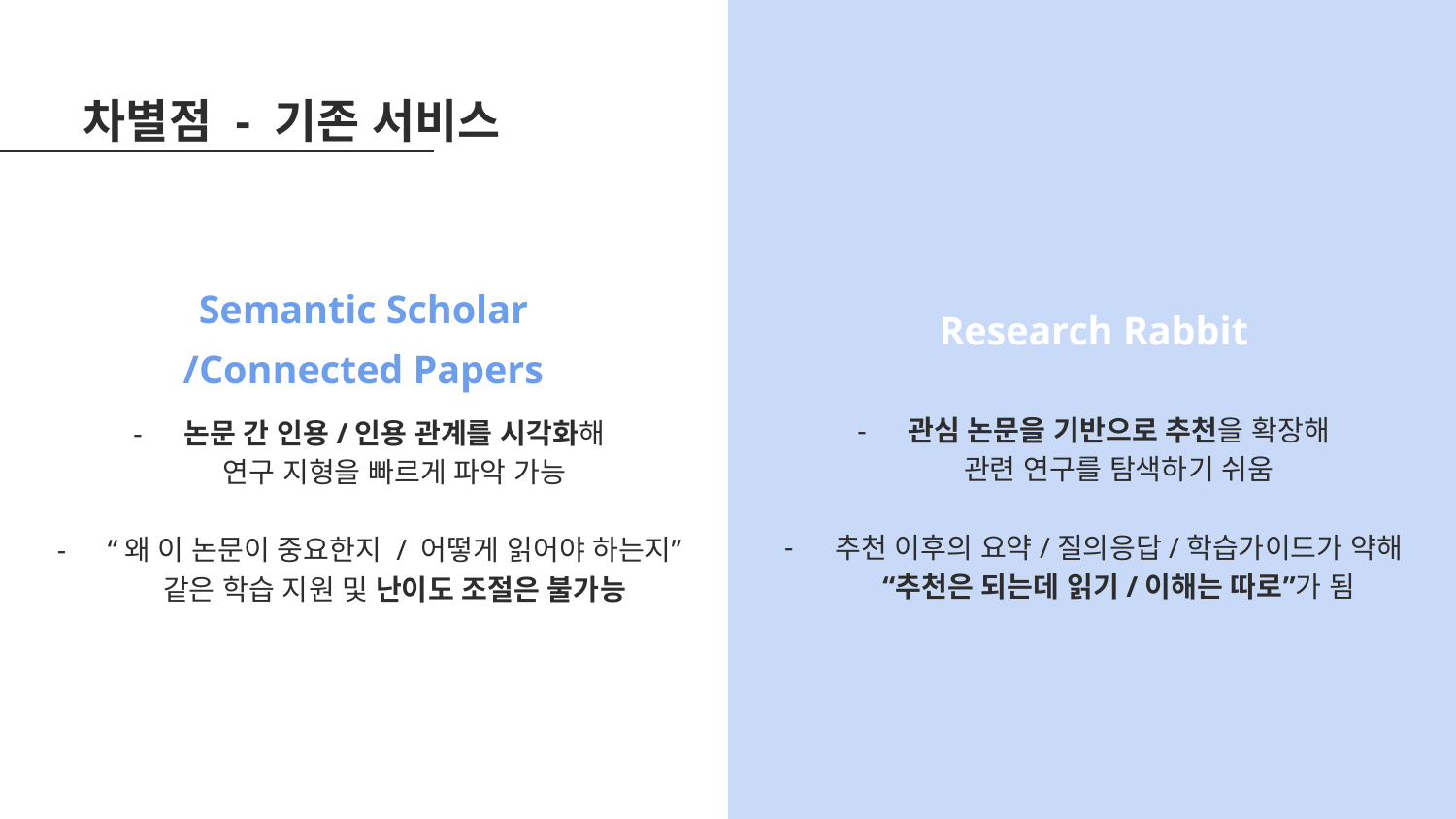

차별점 - 기존 서비스
Semantic Scholar
/Connected Papers
Research Rabbit
관심 논문을 기반으로 추천을 확장해
관련 연구를 탐색하기 쉬움

추천 이후의 요약/질의응답/학습가이드가 약해 “추천은 되는데 읽기/이해는 따로”가 됨

논문 간 인용/인용 관계를 시각화해
연구 지형을 빠르게 파악 가능

“왜 이 논문이 중요한지 / 어떻게 읽어야 하는지” 같은 학습 지원 및 난이도 조절은 불가능